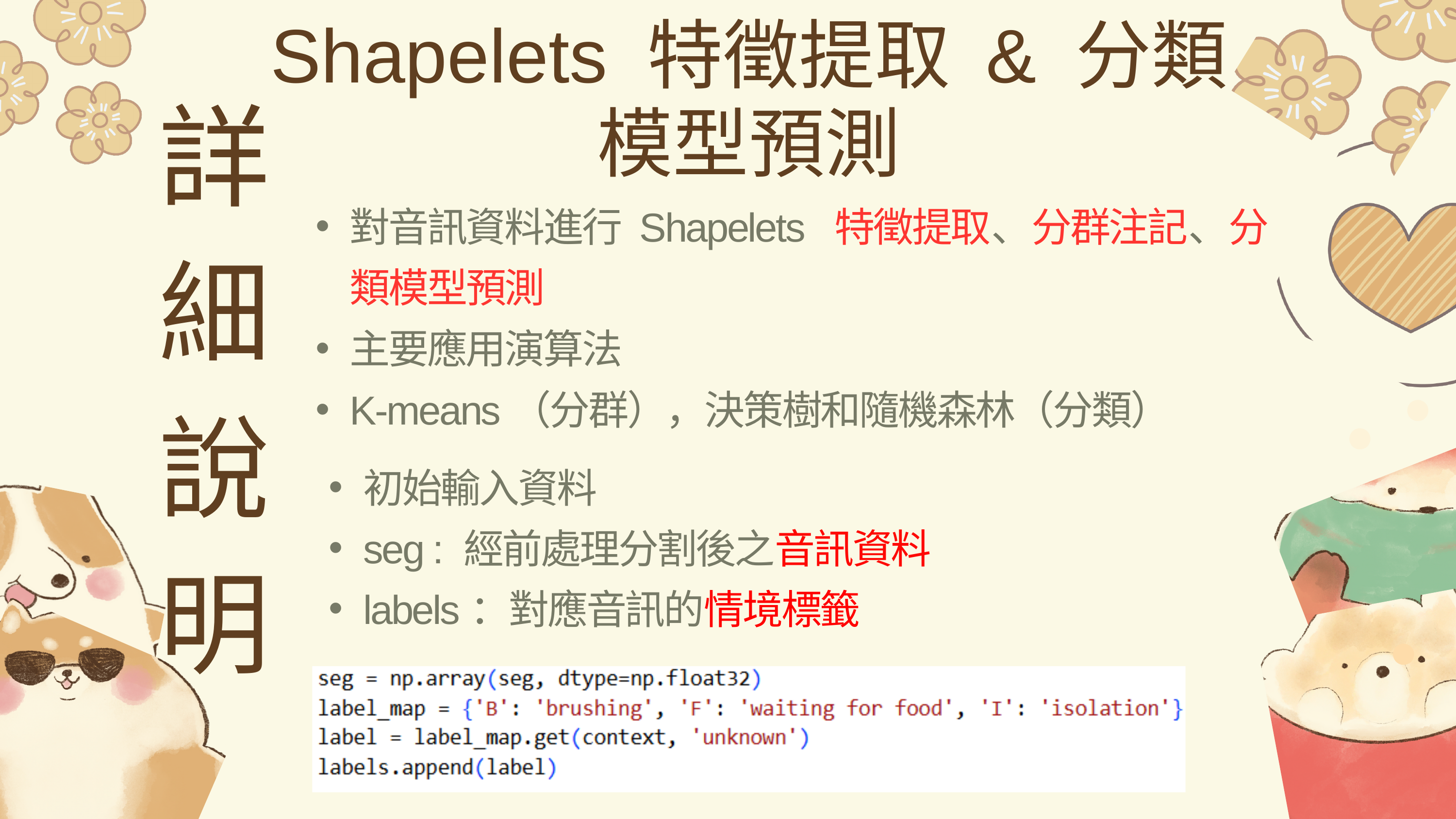

Shapelets 特徵提取 & 分類
模型預測
詳細說明

對音訊資料進行 Shapelets  特徵提取、分群注記、分類模型預測
主要應用演算法
K-means（分群），決策樹和隨機森林（分類）

初始輸入資料
seg : 經前處理分割後之音訊資料
labels：對應音訊的情境標籤

20